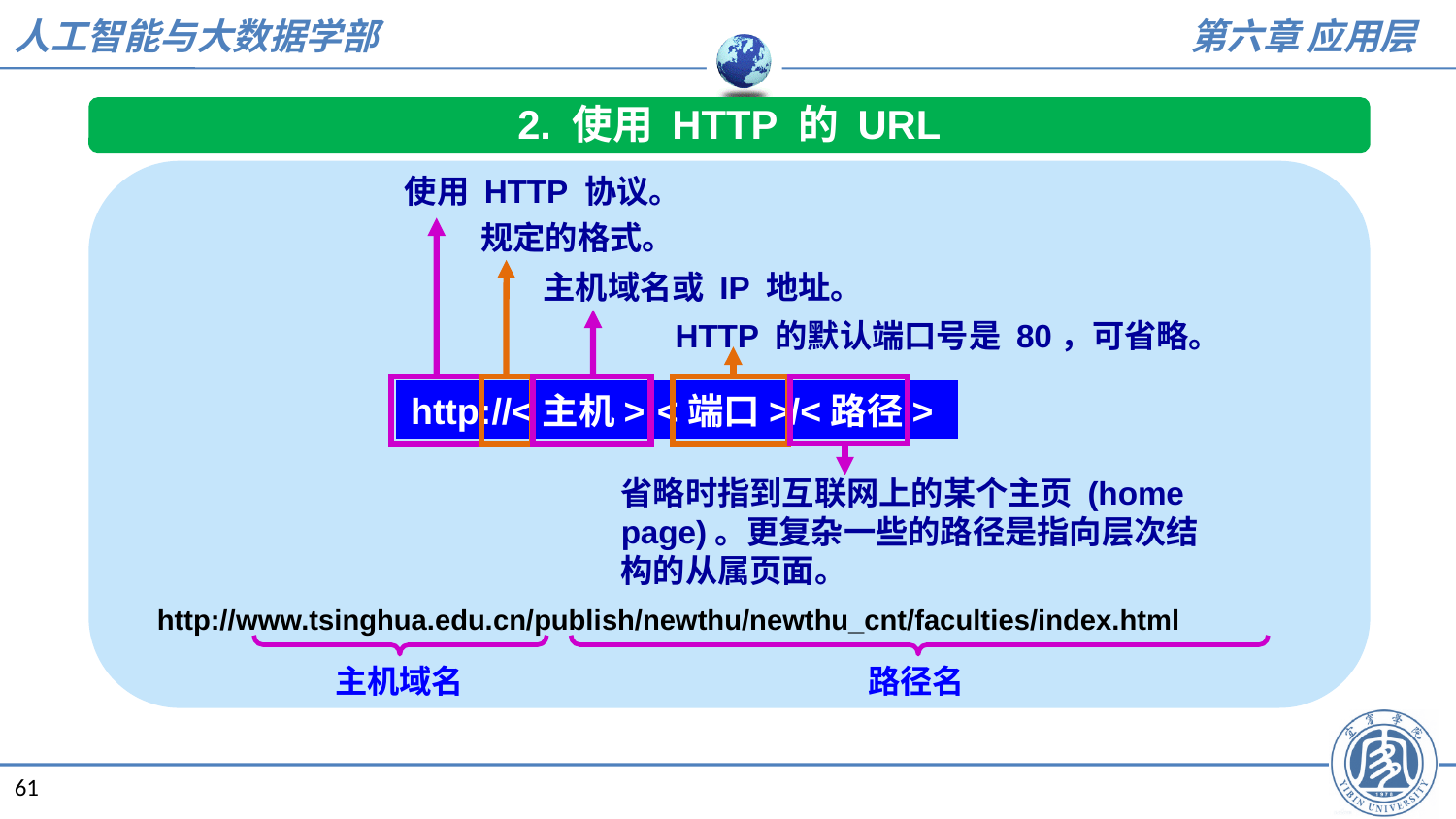

2. 使用 HTTP 的 URL

使用 HTTP 协议。

规定的格式。

主机域名或 IP 地址。

HTTP 的默认端口号是 80，可省略。

省略时指到互联网上的某个主页 (home page)。更复杂一些的路径是指向层次结构的从属页面。
http://<主机>:<端口>/<路径>

http://www.tsinghua.edu.cn/publish/newthu/newthu_cnt/faculties/index.html
路径名
主机域名
61